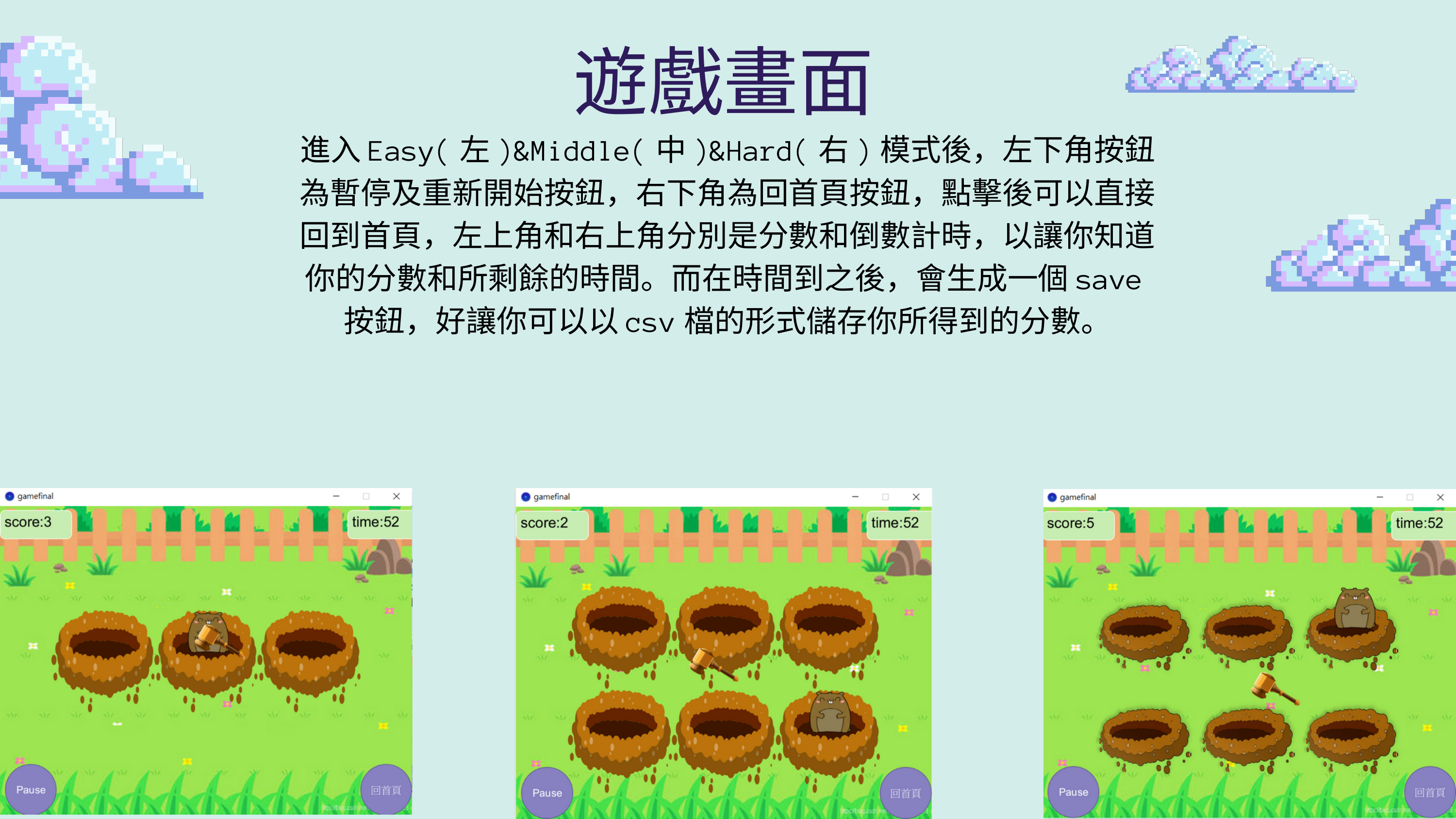

遊戲畫面

進入Easy(左)&Middle(中)&Hard(右)模式後，左下角按鈕為暫停及重新開始按鈕，右下角為回首頁按鈕，點擊後可以直接回到首頁，左上角和右上角分別是分數和倒數計時，以讓你知道你的分數和所剩餘的時間。而在時間到之後，會生成一個save按鈕，好讓你可以以csv檔的形式儲存你所得到的分數。